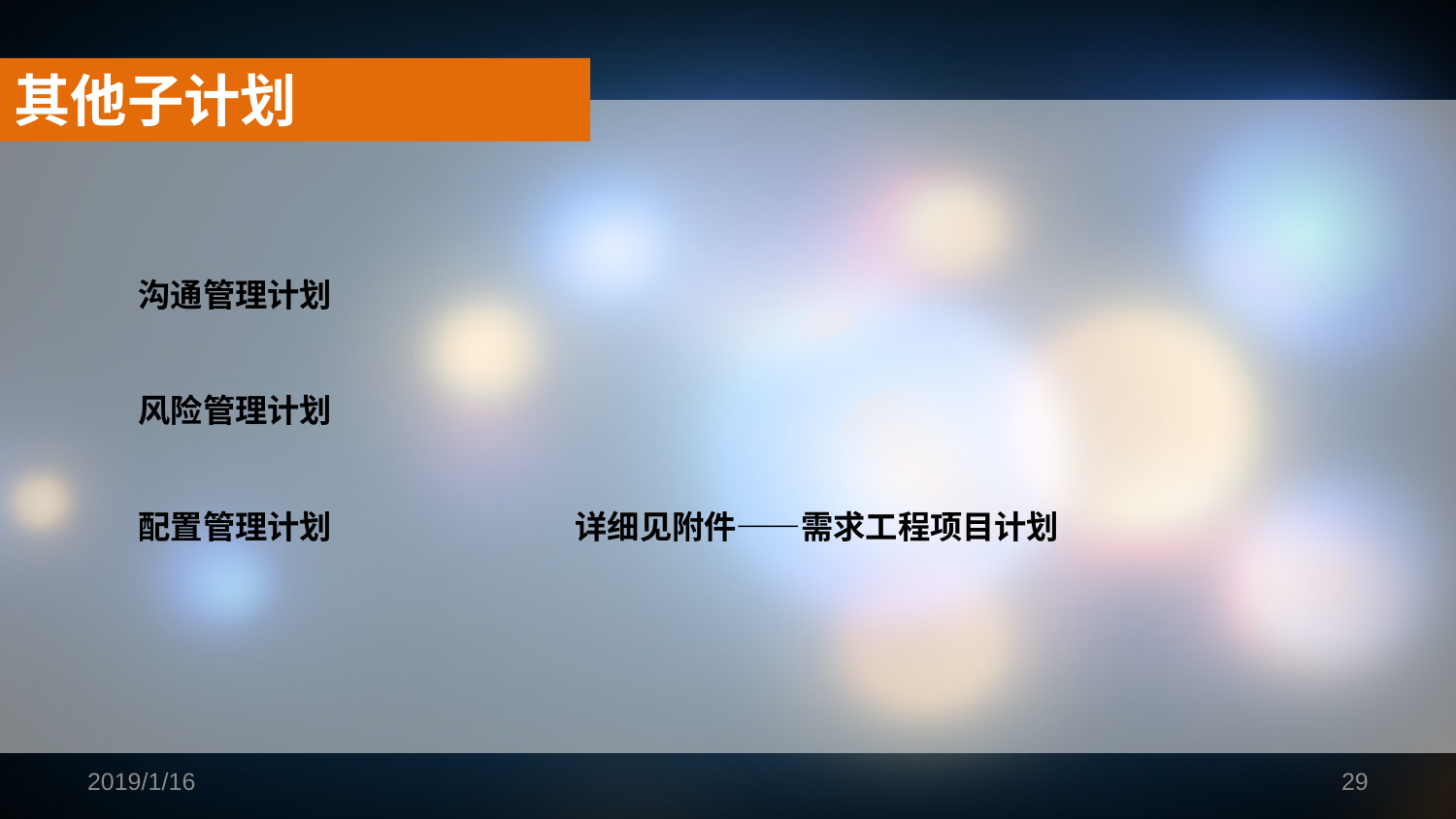

其他子计划

沟通管理计划

风险管理计划

配置管理计划		详细见附件——需求工程项目计划
2019/1/16
29